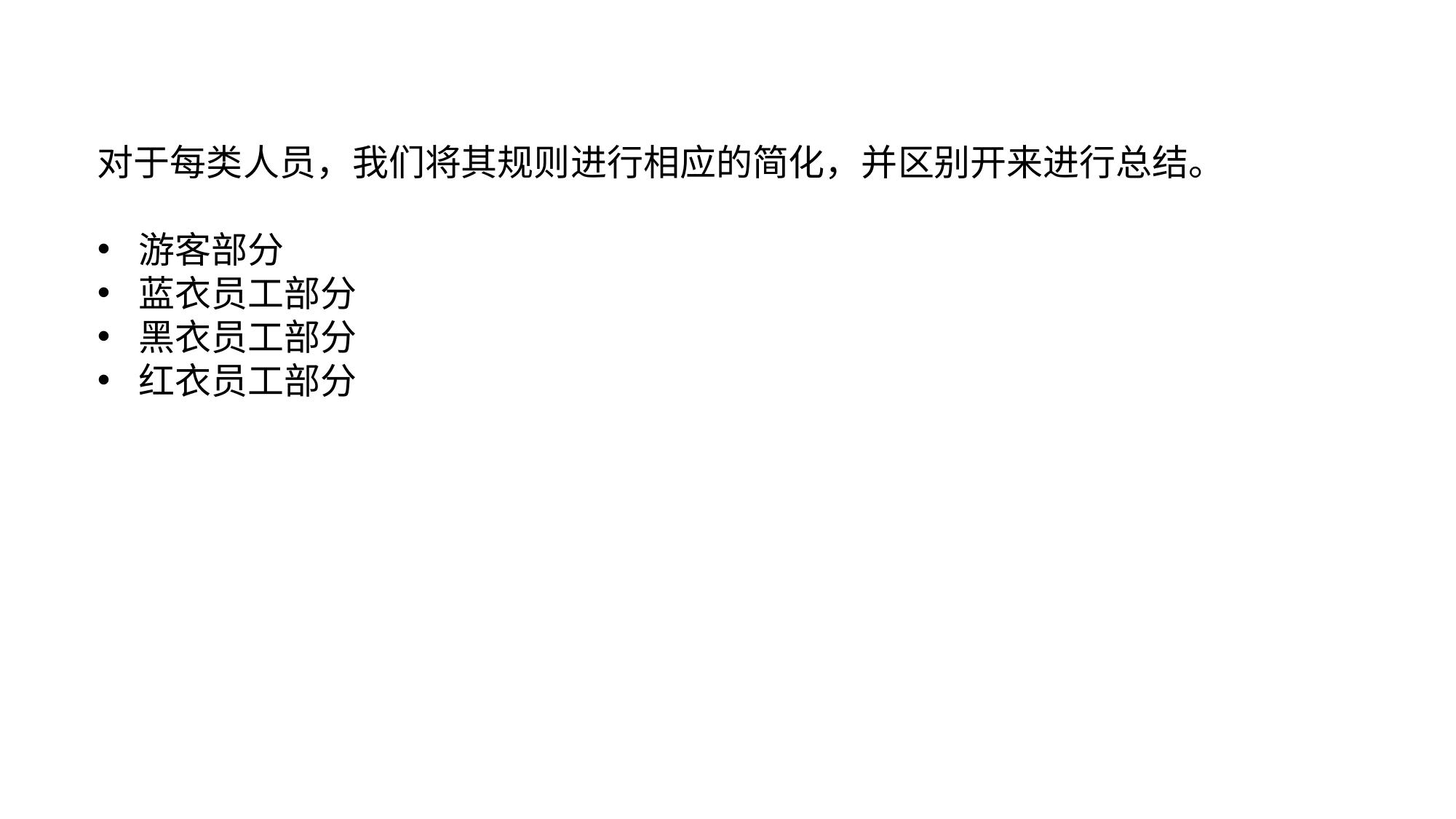

对于每类人员，我们将其规则进行相应的简化，并区别开来进行总结。

游客部分
蓝衣员工部分
黑衣员工部分
红衣员工部分